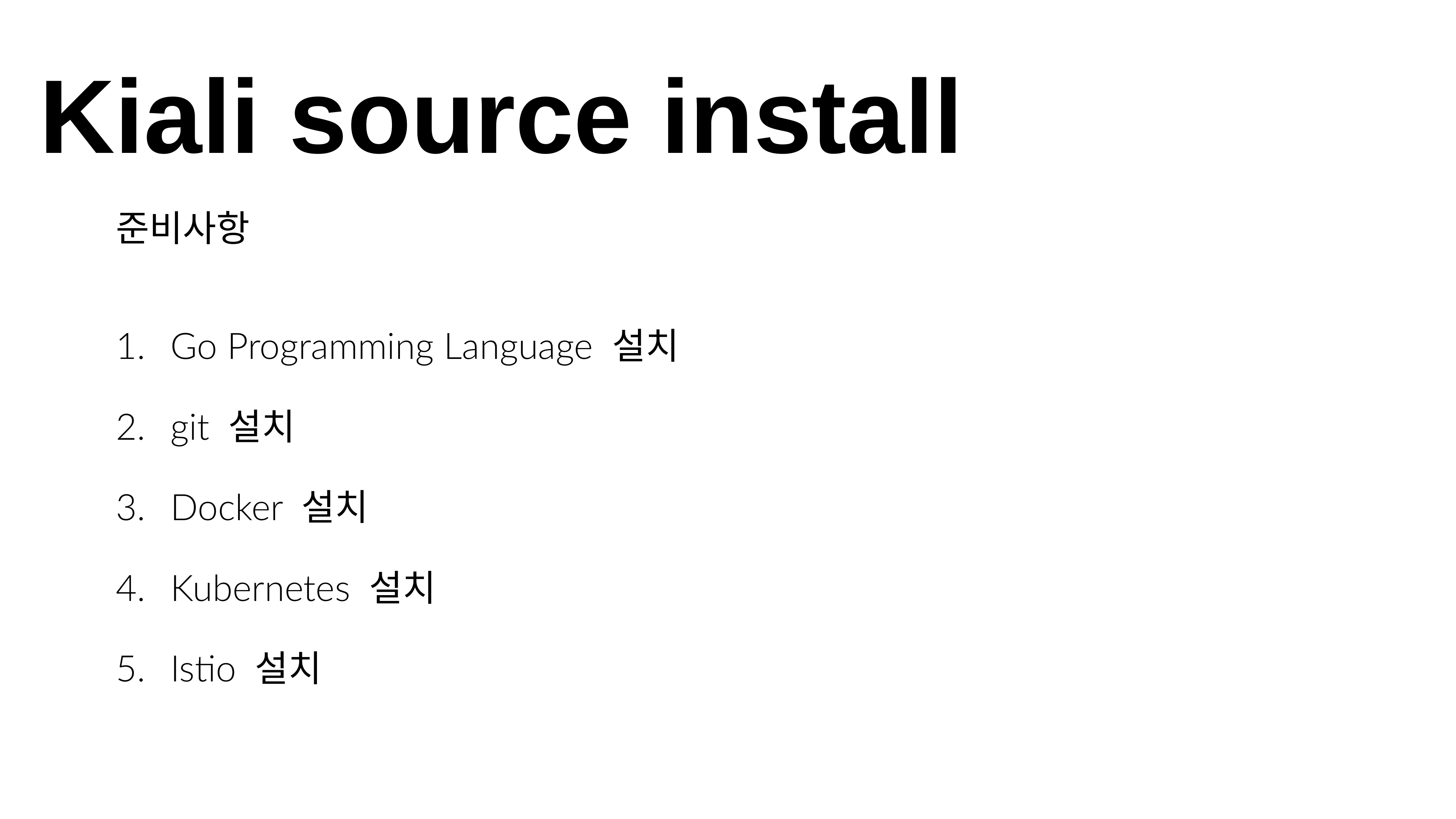

Kiali source install
준비사항
Go Programming Language 설치
git 설치
Docker 설치
Kubernetes 설치
Istio 설치